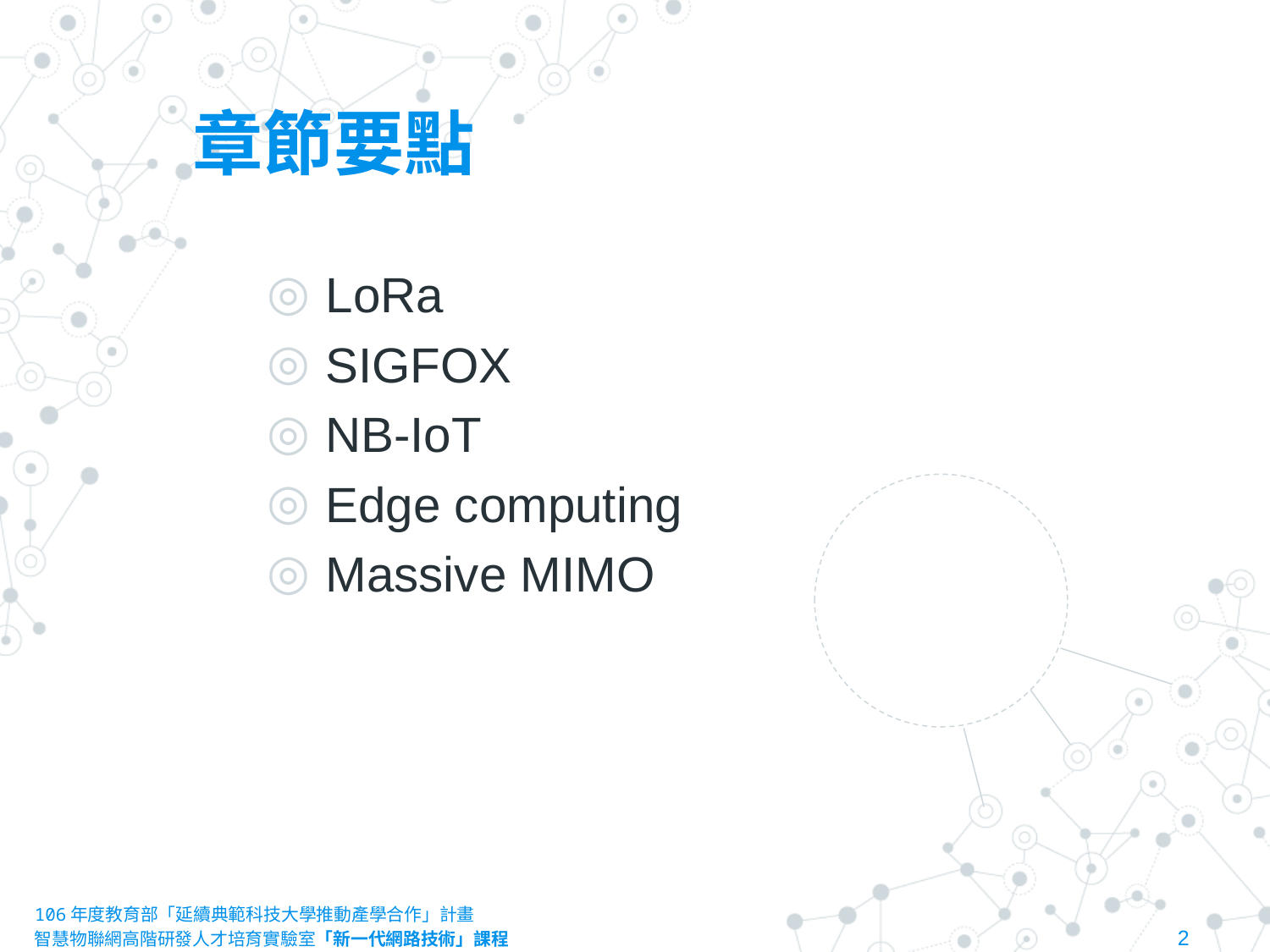

章節要點
LoRa
SIGFOX
NB-IoT
Edge computing
Massive MIMO

106年度教育部「延續典範科技大學推動產學合作」計畫
智慧物聯網高階研發人才培育實驗室「新一代網路技術」課程						2